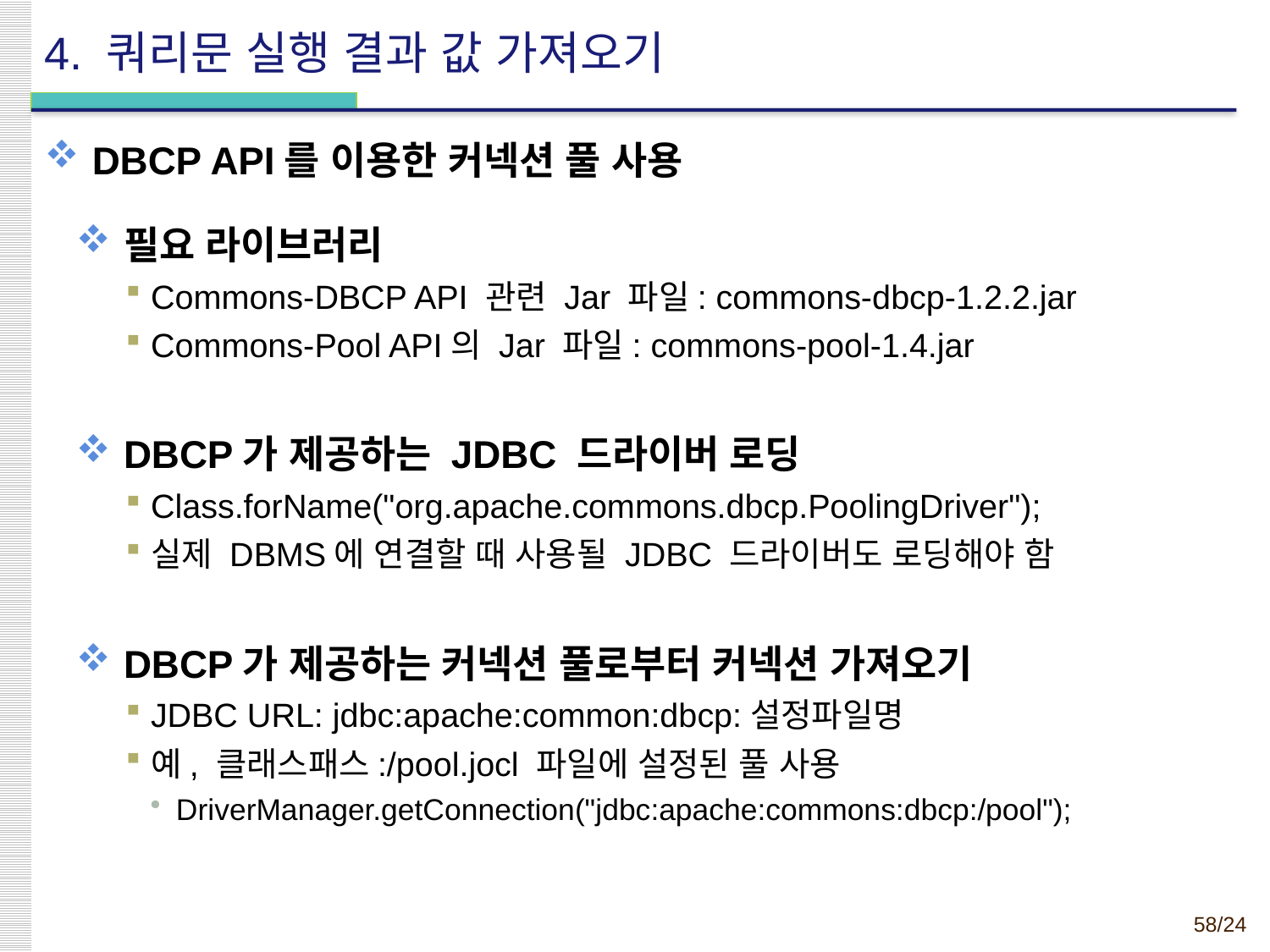

# 4. 쿼리문 실행 결과 값 가져오기
DBCP API를 이용한 커넥션 풀 사용

필요 라이브러리
Commons-DBCP API 관련 Jar 파일: commons-dbcp-1.2.2.jar
Commons-Pool API의 Jar 파일: commons-pool-1.4.jar

DBCP가 제공하는 JDBC 드라이버 로딩
Class.forName("org.apache.commons.dbcp.PoolingDriver");
실제 DBMS에 연결할 때 사용될 JDBC 드라이버도 로딩해야 함

DBCP가 제공하는 커넥션 풀로부터 커넥션 가져오기
JDBC URL: jdbc:apache:common:dbcp:설정파일명
예, 클래스패스:/pool.jocl 파일에 설정된 풀 사용
DriverManager.getConnection("jdbc:apache:commons:dbcp:/pool");

58
JSP 2.0 Programming